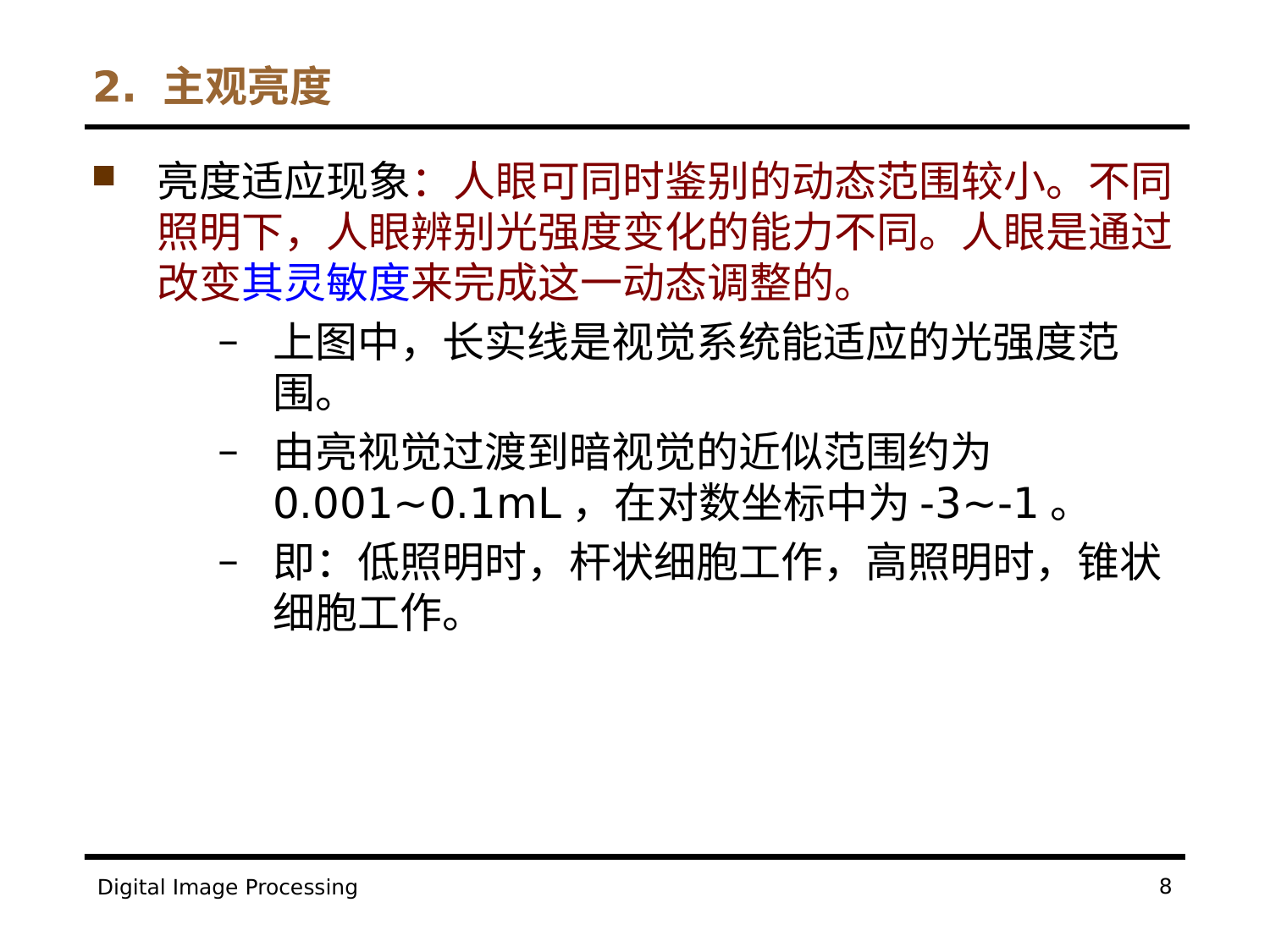

# 2. 主观亮度
亮度适应现象：人眼可同时鉴别的动态范围较小。不同照明下，人眼辨别光强度变化的能力不同。人眼是通过改变其灵敏度来完成这一动态调整的。
上图中，长实线是视觉系统能适应的光强度范围。
由亮视觉过渡到暗视觉的近似范围约为0.001~0.1mL，在对数坐标中为-3~-1。
即：低照明时，杆状细胞工作，高照明时，锥状细胞工作。
8
Digital Image Processing